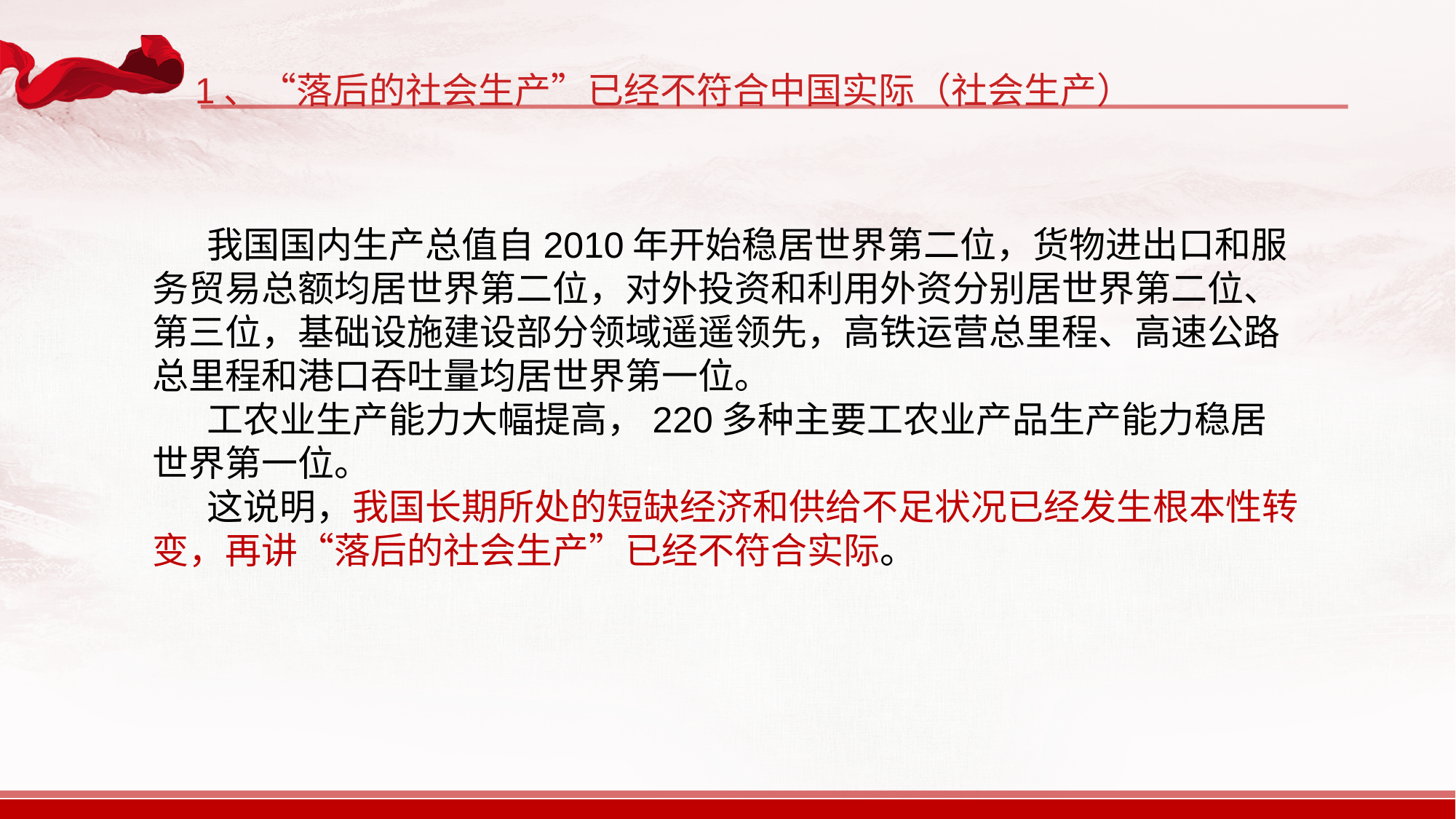

1、“落后的社会生产”已经不符合中国实际（社会生产）
我国国内生产总值自2010年开始稳居世界第二位，货物进出口和服务贸易总额均居世界第二位，对外投资和利用外资分别居世界第二位、第三位，基础设施建设部分领域遥遥领先，高铁运营总里程、高速公路总里程和港口吞吐量均居世界第一位。
工农业生产能力大幅提高，220多种主要工农业产品生产能力稳居世界第一位。
这说明，我国长期所处的短缺经济和供给不足状况已经发生根本性转变，再讲“落后的社会生产”已经不符合实际。